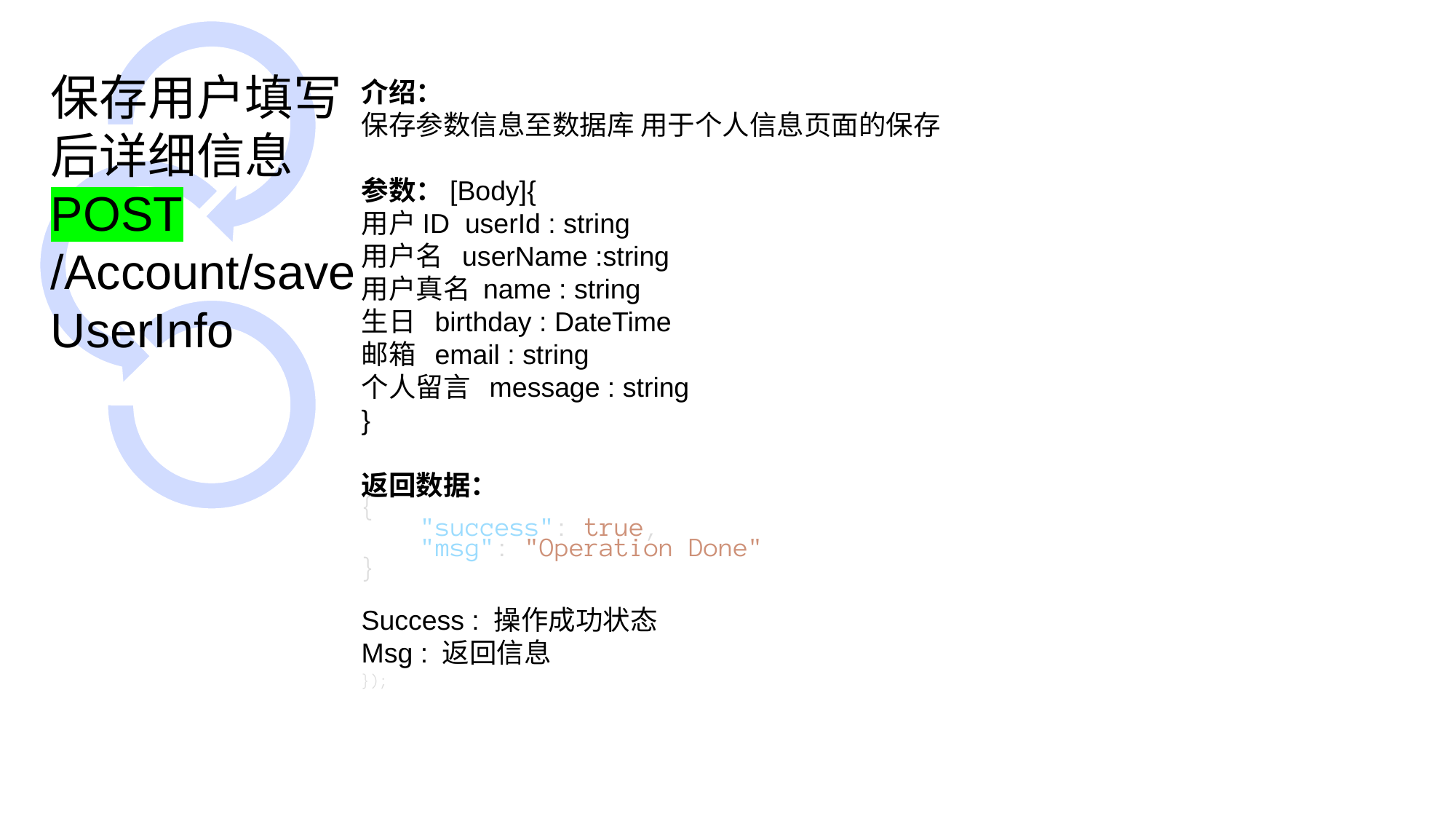

保存用户填写后详细信息 POST /Account/saveUserInfo
介绍：
保存参数信息至数据库 用于个人信息页面的保存

参数：[Body]{
用户ID  userId : string
用户名  userName :string
用户真名 name : string
生日  birthday : DateTime
邮箱  email : string
个人留言  message : string
}

返回数据：
{
    "success": true,
    "msg": "Operation Done"
}

Success : 操作成功状态
Msg : 返回信息
});